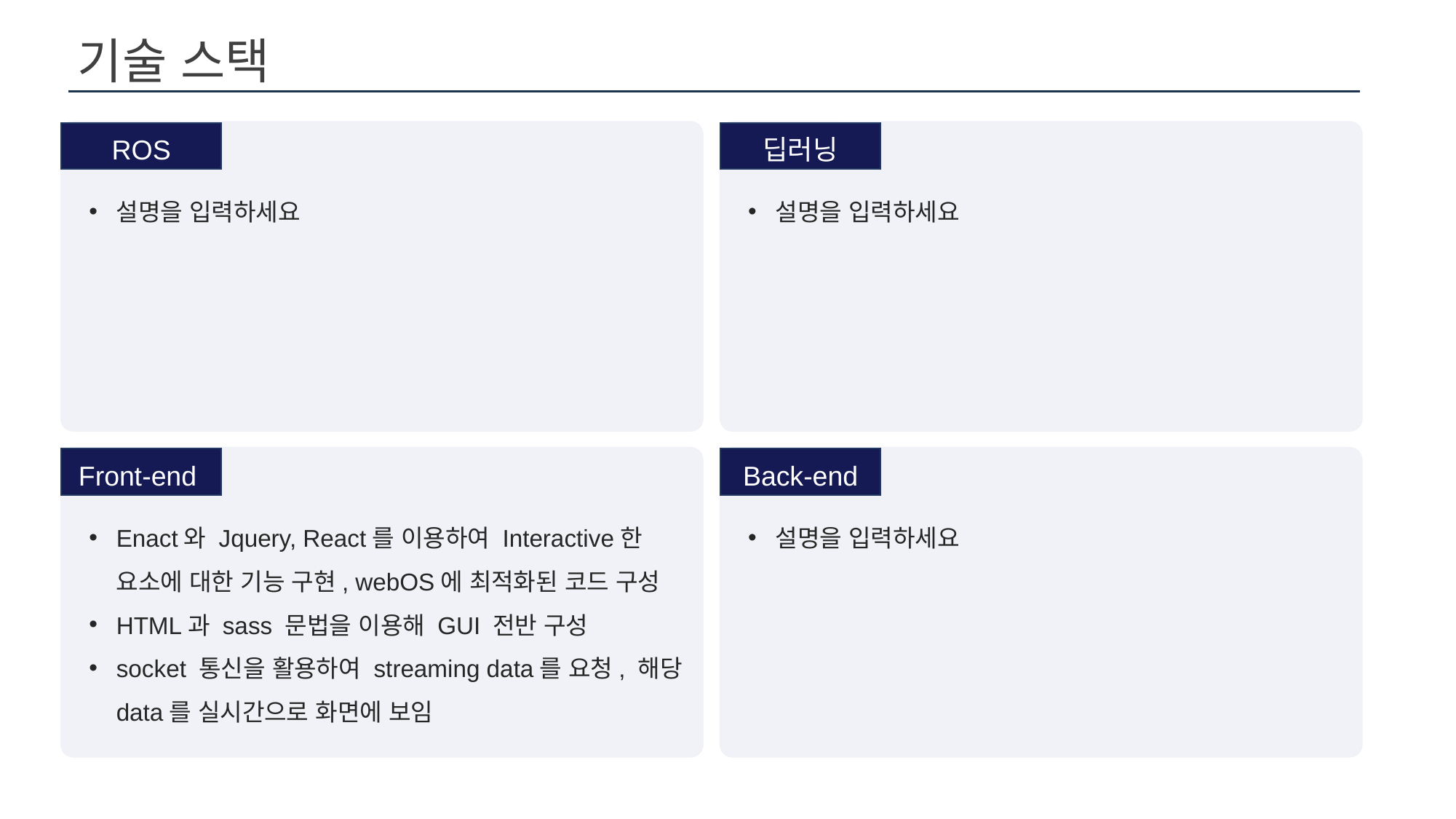

기술 스택

ROS
설명을 입력하세요

딥러닝
설명을 입력하세요

Front-end
Enact와 Jquery, React를 이용하여 Interactive한 요소에 대한 기능 구현, webOS에 최적화된 코드 구성
HTML과 sass 문법을 이용해 GUI 전반 구성
socket 통신을 활용하여 streaming data를 요청, 해당 data를 실시간으로 화면에 보임

Back-end
설명을 입력하세요